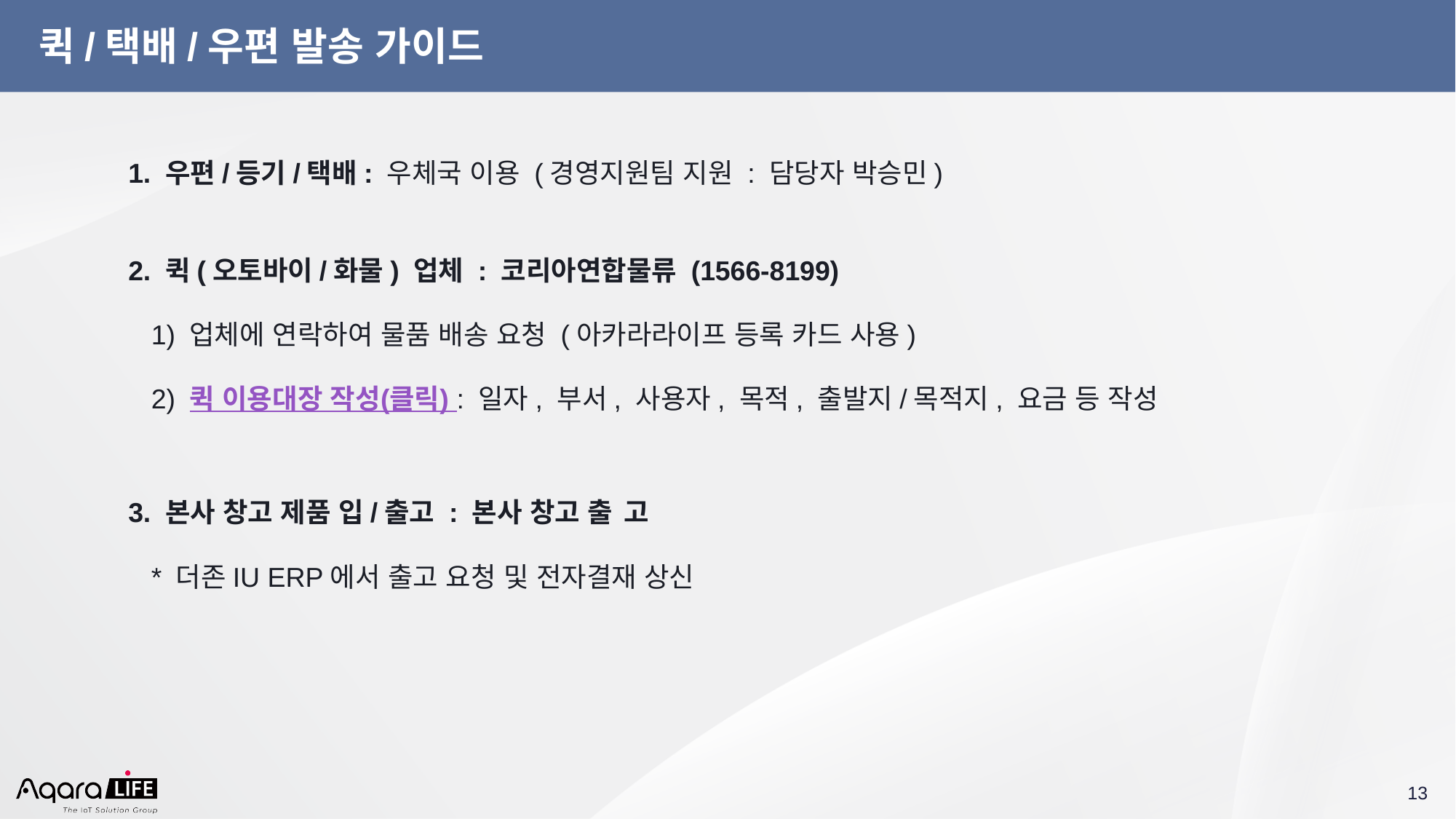

# 퀵/택배/우편 발송 가이드
1. 우편/등기/택배: 우체국 이용 (경영지원팀 지원 : 담당자 박승민)
2. 퀵(오토바이/화물) 업체 : 코리아연합물류 (1566-8199)
   1) 업체에 연락하여 물품 배송 요청 (아카라라이프 등록 카드 사용)
   2) 퀵 이용대장 작성(클릭) : 일자, 부서, 사용자, 목적, 출발지/목적지, 요금 등 작성
3. 본사 창고 제품 입/출고 : 본사 창고 🡺 출고
   * 더존IU ERP에서 출고 요청 및 전자결재 상신
13